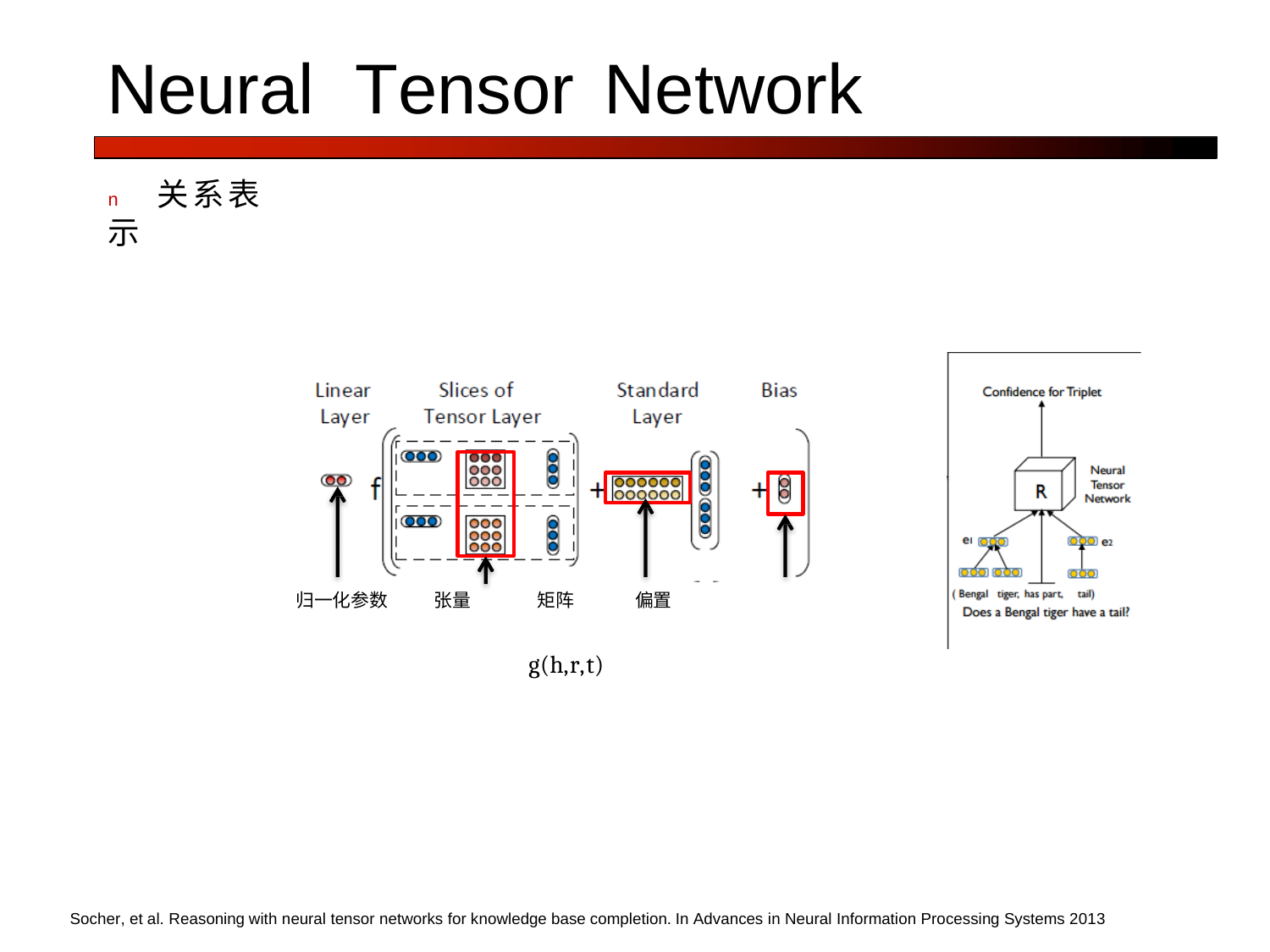

Neural	Tensor	Network

n	关系表示

归一化参数
张量
矩阵
偏置
g(h,r,t)
Socher, et al. Reasoning with neural tensor networks for knowledge base completion. In Advances in Neural Information Processing Systems 2013